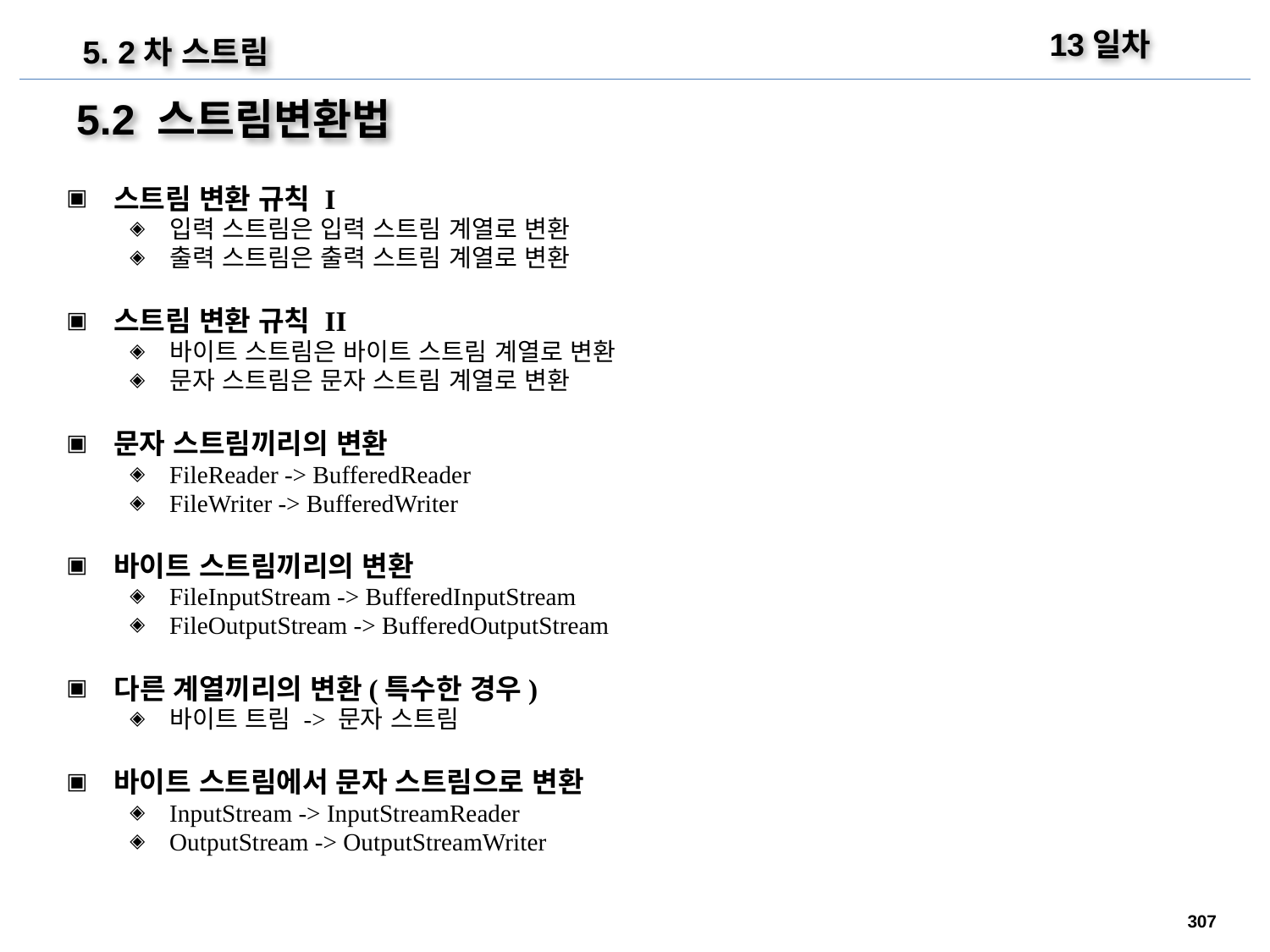

13일차
5. 2차 스트림
5.2 스트림변환법
스트림 변환 규칙 I
입력 스트림은 입력 스트림 계열로 변환
출력 스트림은 출력 스트림 계열로 변환

스트림 변환 규칙 II
바이트 스트림은 바이트 스트림 계열로 변환
문자 스트림은 문자 스트림 계열로 변환

문자 스트림끼리의 변환
FileReader -> BufferedReader
FileWriter -> BufferedWriter

바이트 스트림끼리의 변환
FileInputStream -> BufferedInputStream
FileOutputStream -> BufferedOutputStream

다른 계열끼리의 변환(특수한 경우)
바이트 트림 -> 문자 스트림

바이트 스트림에서 문자 스트림으로 변환
InputStream -> InputStreamReader
OutputStream -> OutputStreamWriter